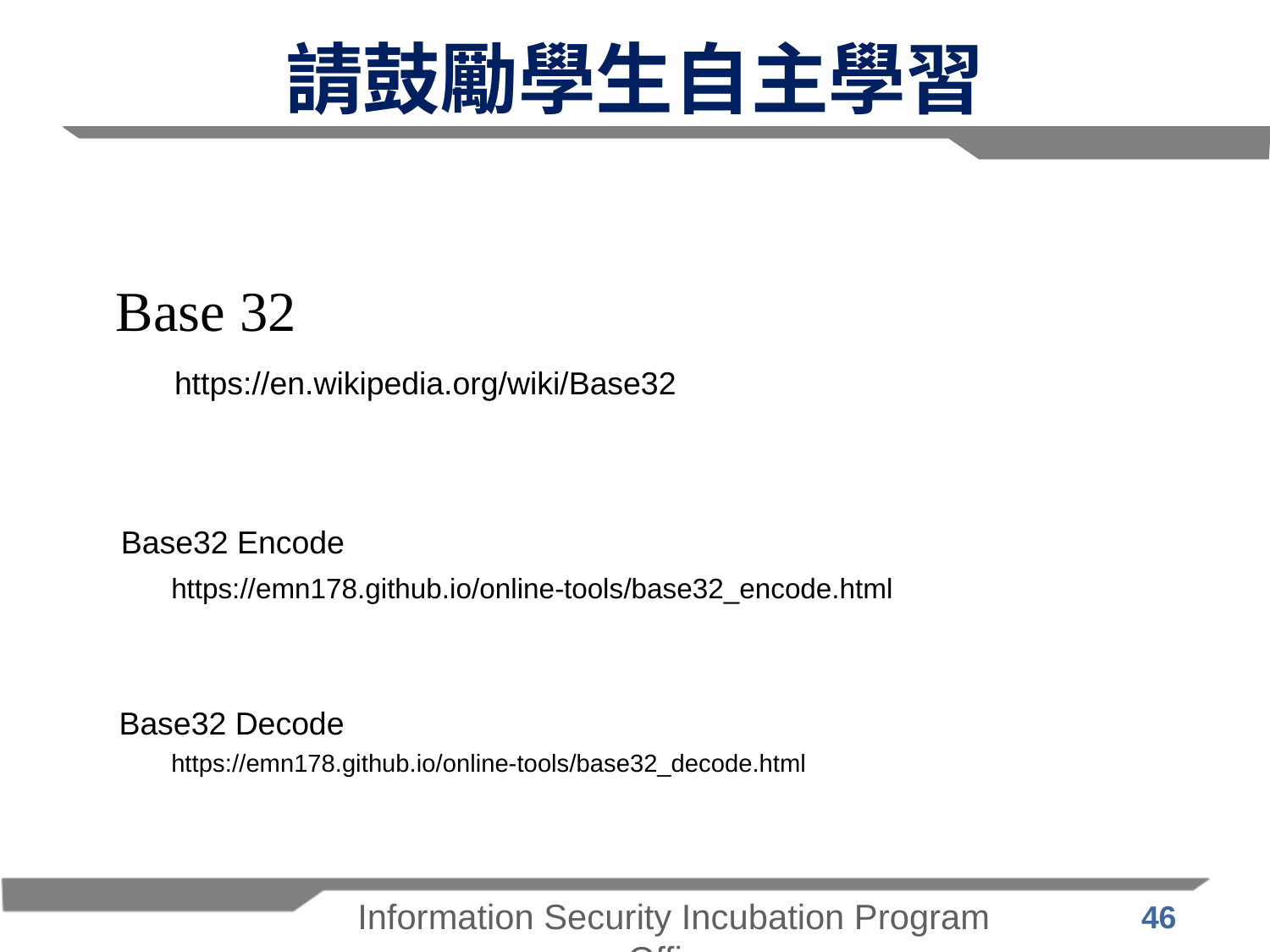

# 請鼓勵學生自主學習
Base 32
https://en.wikipedia.org/wiki/Base32
Base32 Encode
https://emn178.github.io/online-tools/base32_encode.html
Base32 Decode
https://emn178.github.io/online-tools/base32_decode.html